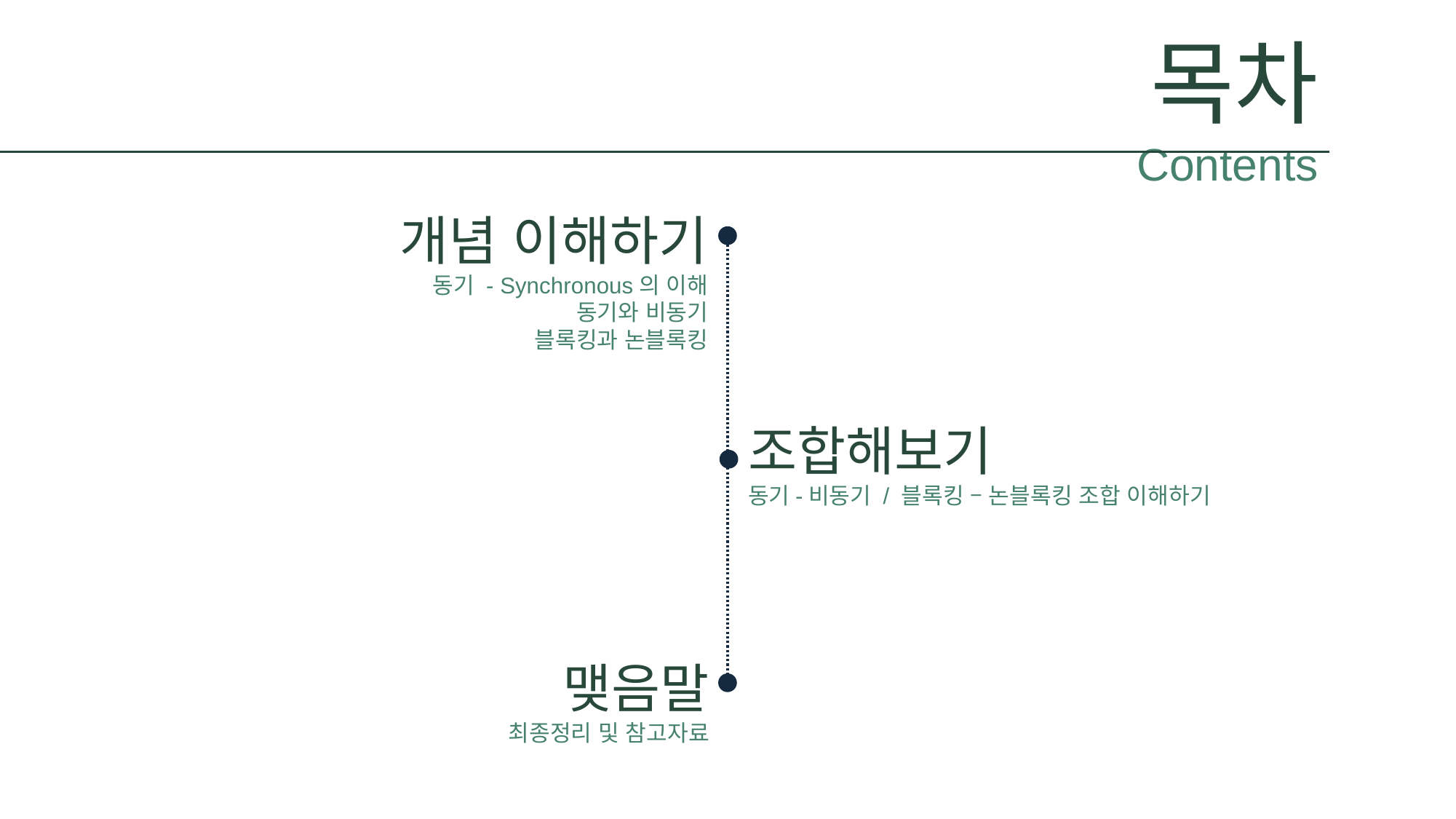

목차 Contents
개념 이해하기
동기 - Synchronous의 이해
동기와 비동기
블록킹과 논블록킹

조합해보기
동기-비동기 / 블록킹 – 논블록킹 조합 이해하기

맺음말
최종정리 및 참고자료